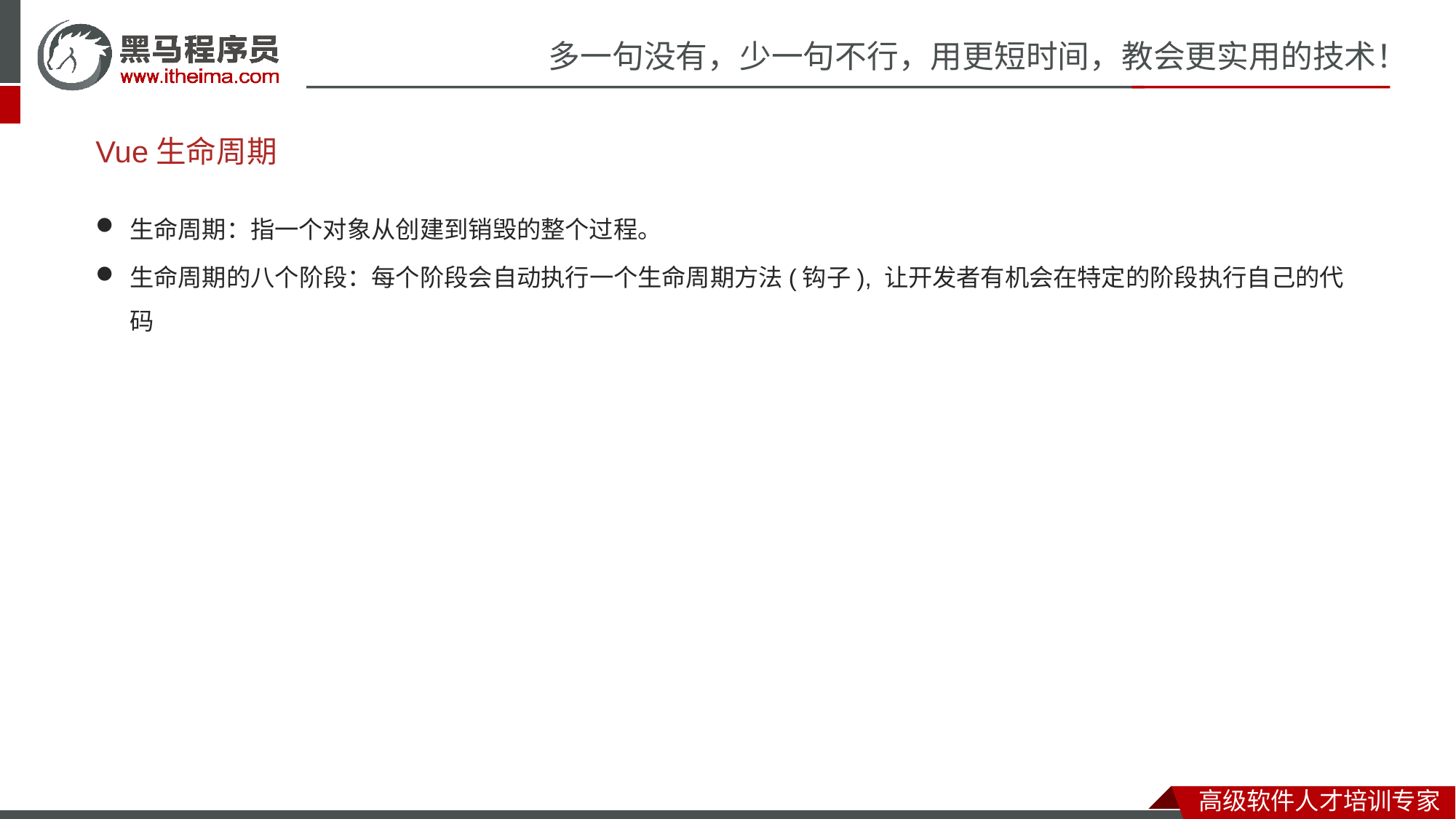

# Vue生命周期
生命周期：指一个对象从创建到销毁的整个过程。
生命周期的八个阶段：每个阶段会自动执行一个生命周期方法(钩子), 让开发者有机会在特定的阶段执行自己的代码